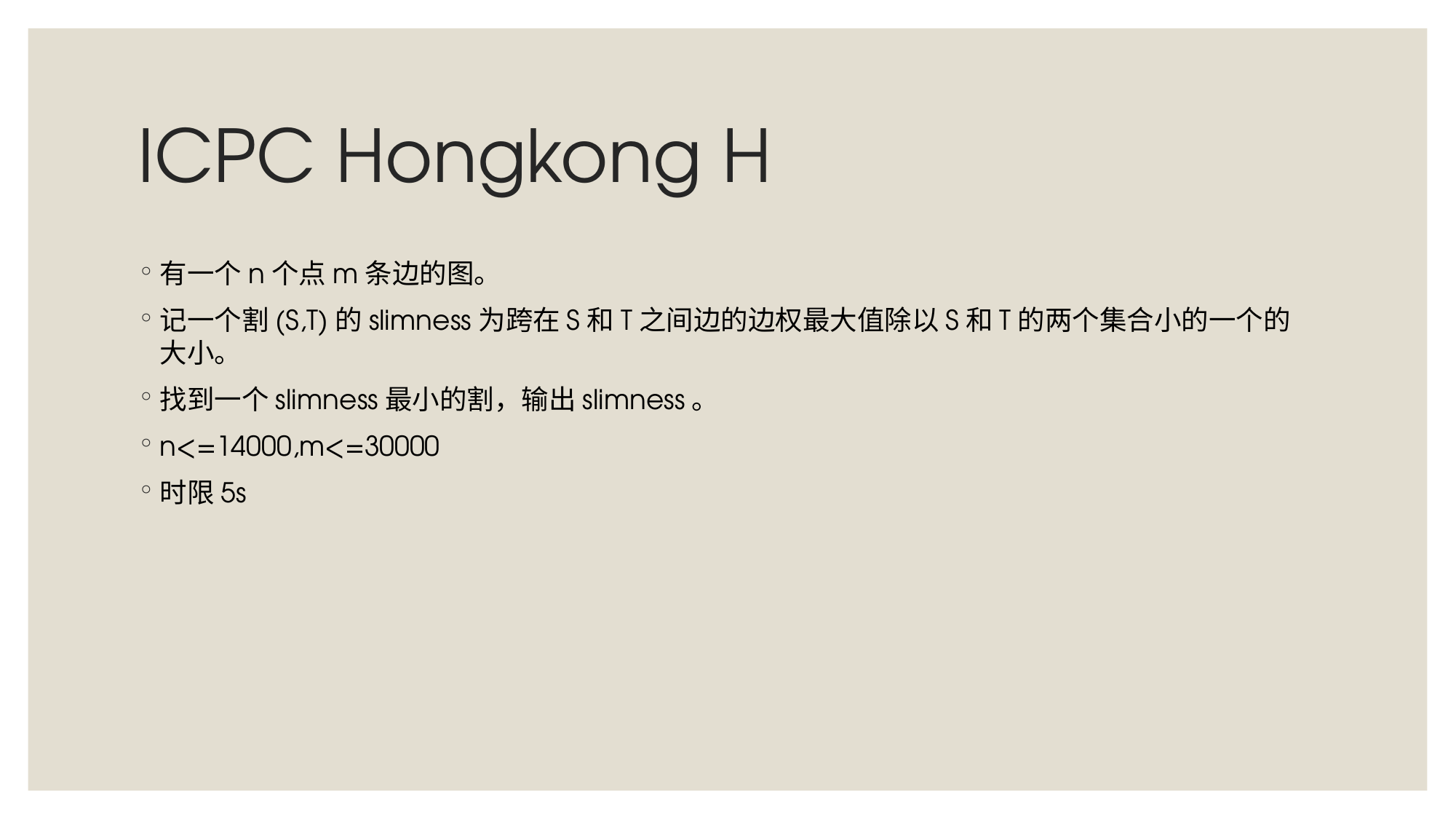

# ICPC Hongkong H
有一个n个点m条边的图。
记一个割(S,T)的slimness为跨在S和T之间边的边权最大值除以S和T的两个集合小的一个的大小。
找到一个slimness最小的割，输出slimness。
n<=14000,m<=30000
时限5s